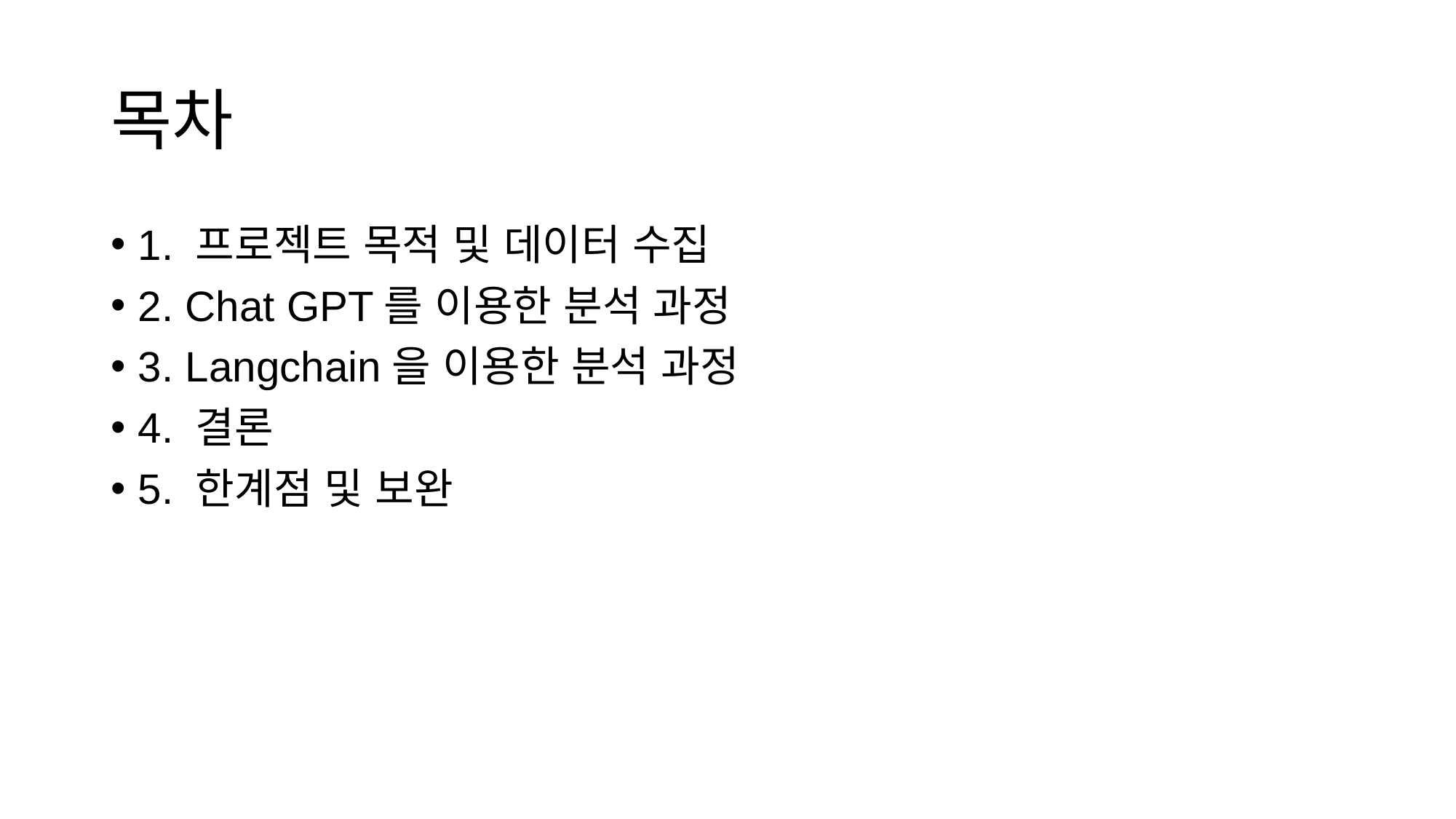

# 목차
1. 프로젝트 목적 및 데이터 수집
2. Chat GPT를 이용한 분석 과정
3. Langchain을 이용한 분석 과정
4. 결론
5. 한계점 및 보완